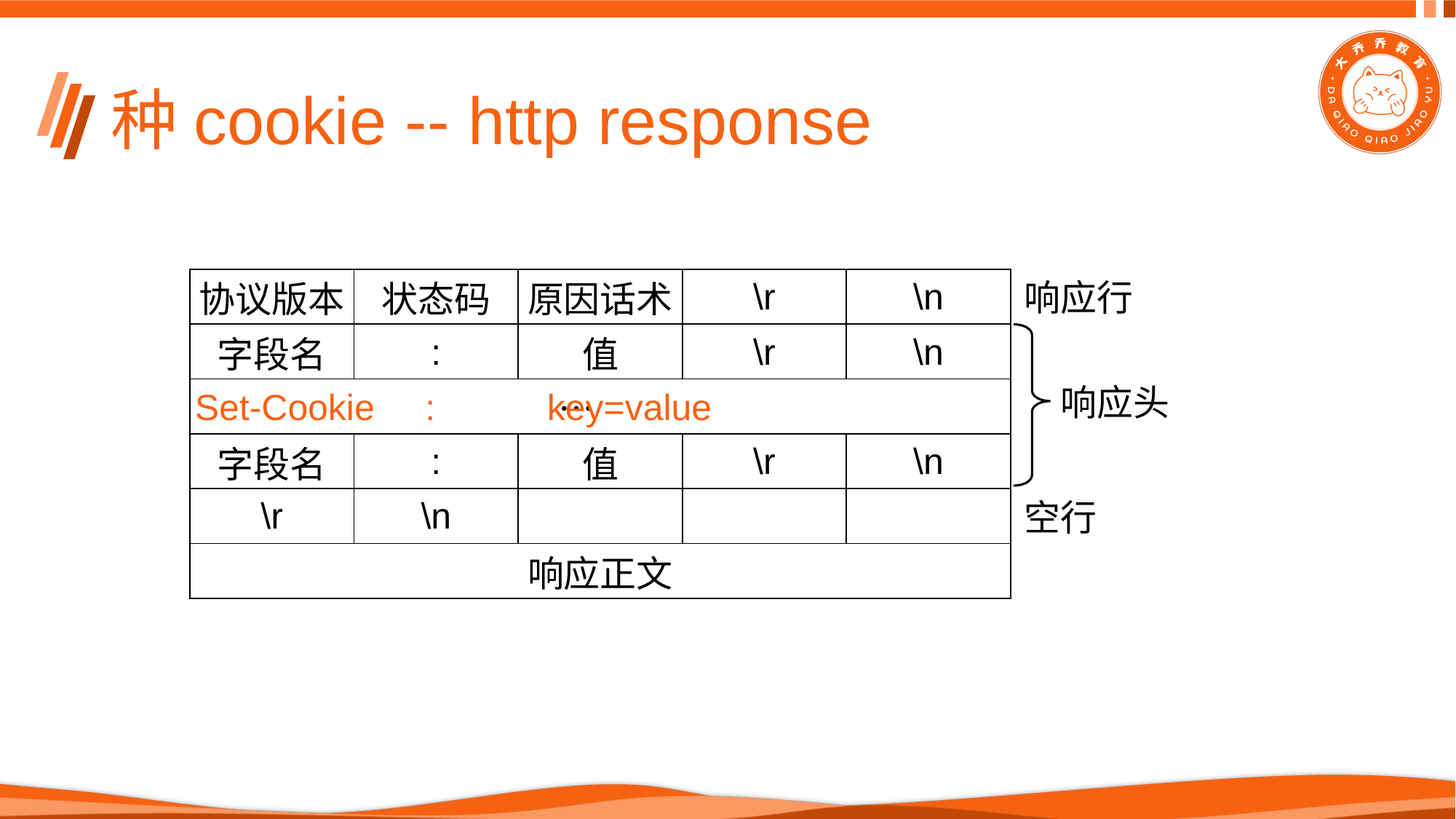

# 种cookie -- http response
| 协议版本 | 状态码 | 原因话术 | \r | \n |
| --- | --- | --- | --- | --- |
| 字段名 | : | 值 | \r | \n |
| … |  |  |  |  |
| 字段名 | : | 值 | \r | \n |
| \r | \n |  |  |  |
| 响应正文 |  |  |  |  |
响应行

响应头
Set-Cookie     :           key=value
空行